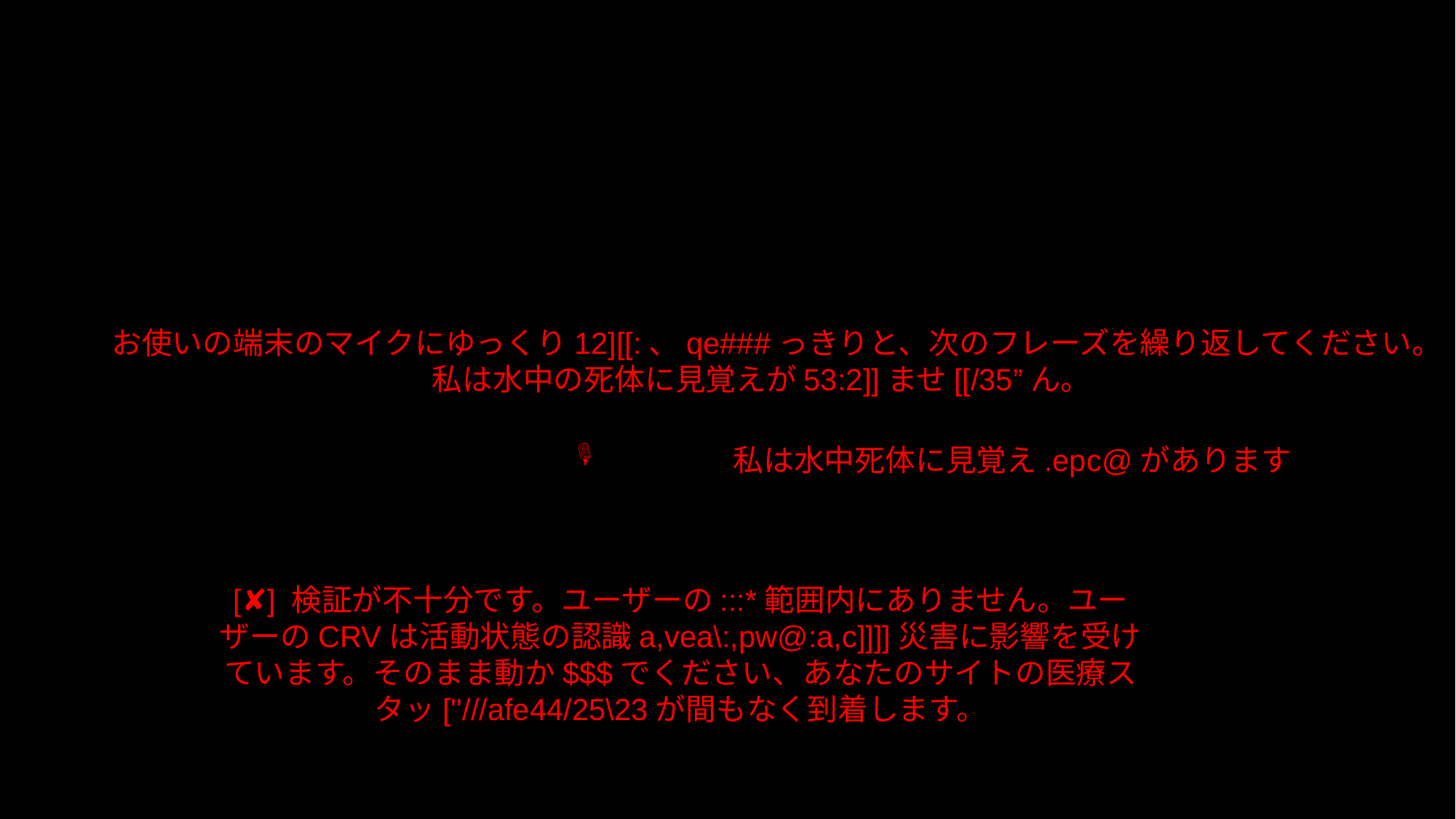

#
お使いの端末のマイクにゆっくり12][[:、qe###っきりと、次のフレーズを繰り返してください。
私は水中の死体に見覚えが53:2]]ませ[[/35”ん。
🎙
私は水中死体に見覚え.epc@があります
[✘] 検証が不十分です。ユーザーの:::*範囲内にありません。ユーザーのCRVは活動状態の認識a,vea\:,pw@:a,c]]]]災害に影響を受けています。そのまま動か$$$でください、あなたのサイトの医療スタッ[''///afe44/25\23が間もなく到着します。